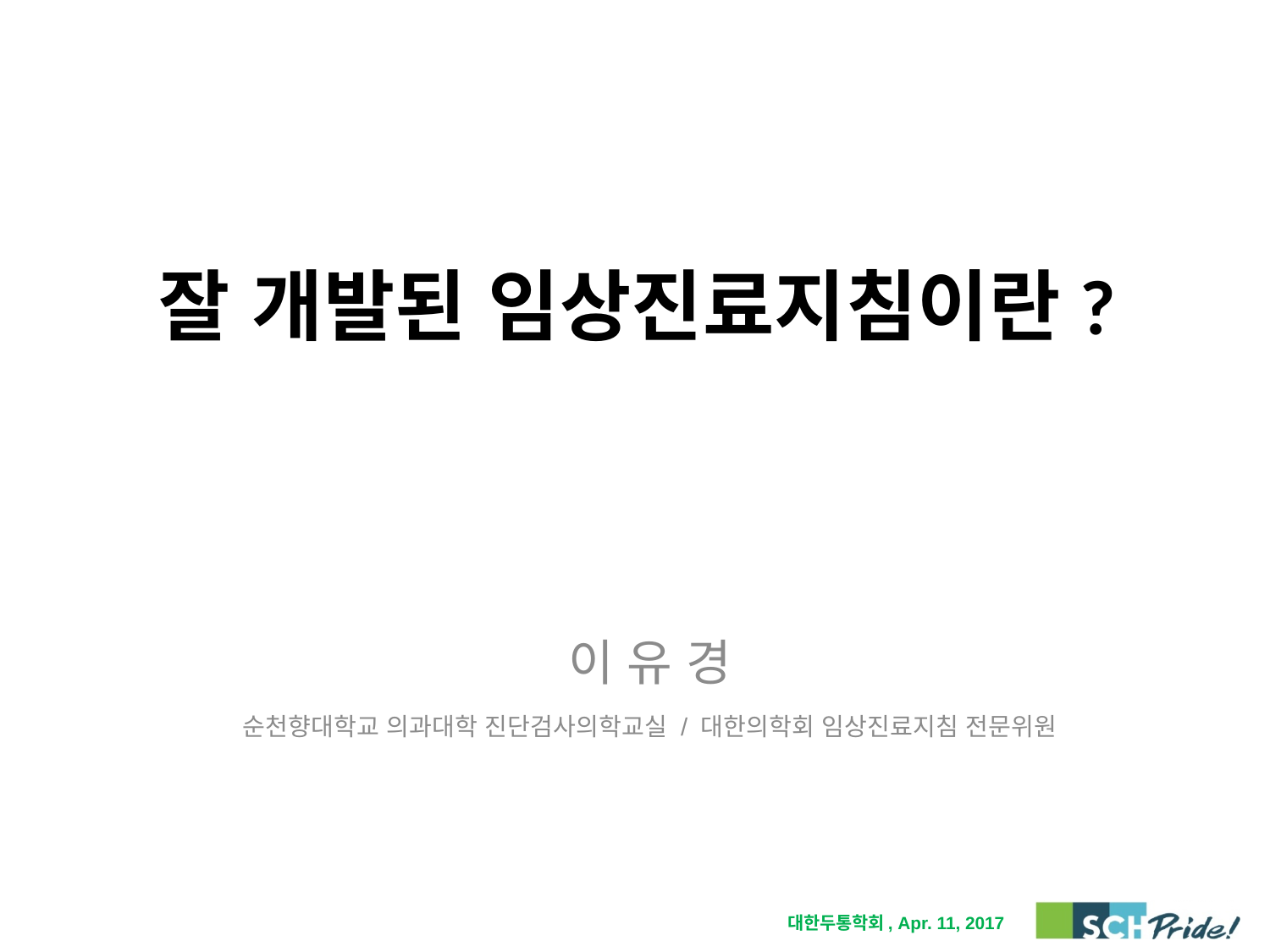

# 잘 개발된 임상진료지침이란?
이 유 경
순천향대학교 의과대학 진단검사의학교실 / 대한의학회 임상진료지침 전문위원